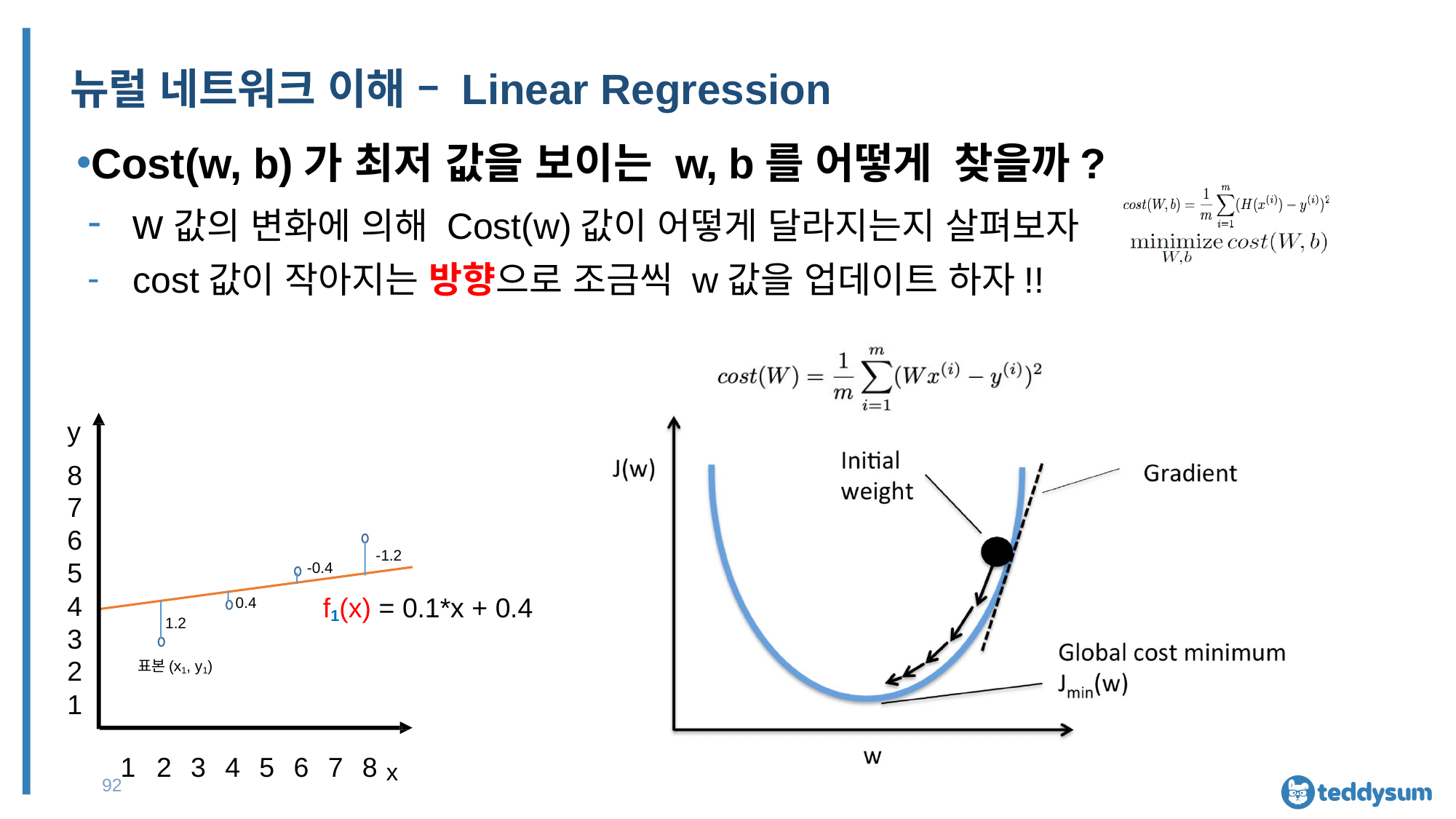

# 뉴럴 네트워크 이해 – Linear Regression
Cost(w, b)가 최저 값을 보이는 w, b를 어떻게 찾을까?
w값의 변화에 의해 Cost(w)값이 어떻게 달라지는지 살펴보자
cost값이 작아지는 방향으로 조금씩 w값을 업데이트 하자!!

y
8
7
6
5
4
3
2
1

-1.2
-0.4

f1(x) = 0.1*x + 0.4

0.4

1.2

표본(x1, y1)

1	2	3	4	5	6	7	8 x
92